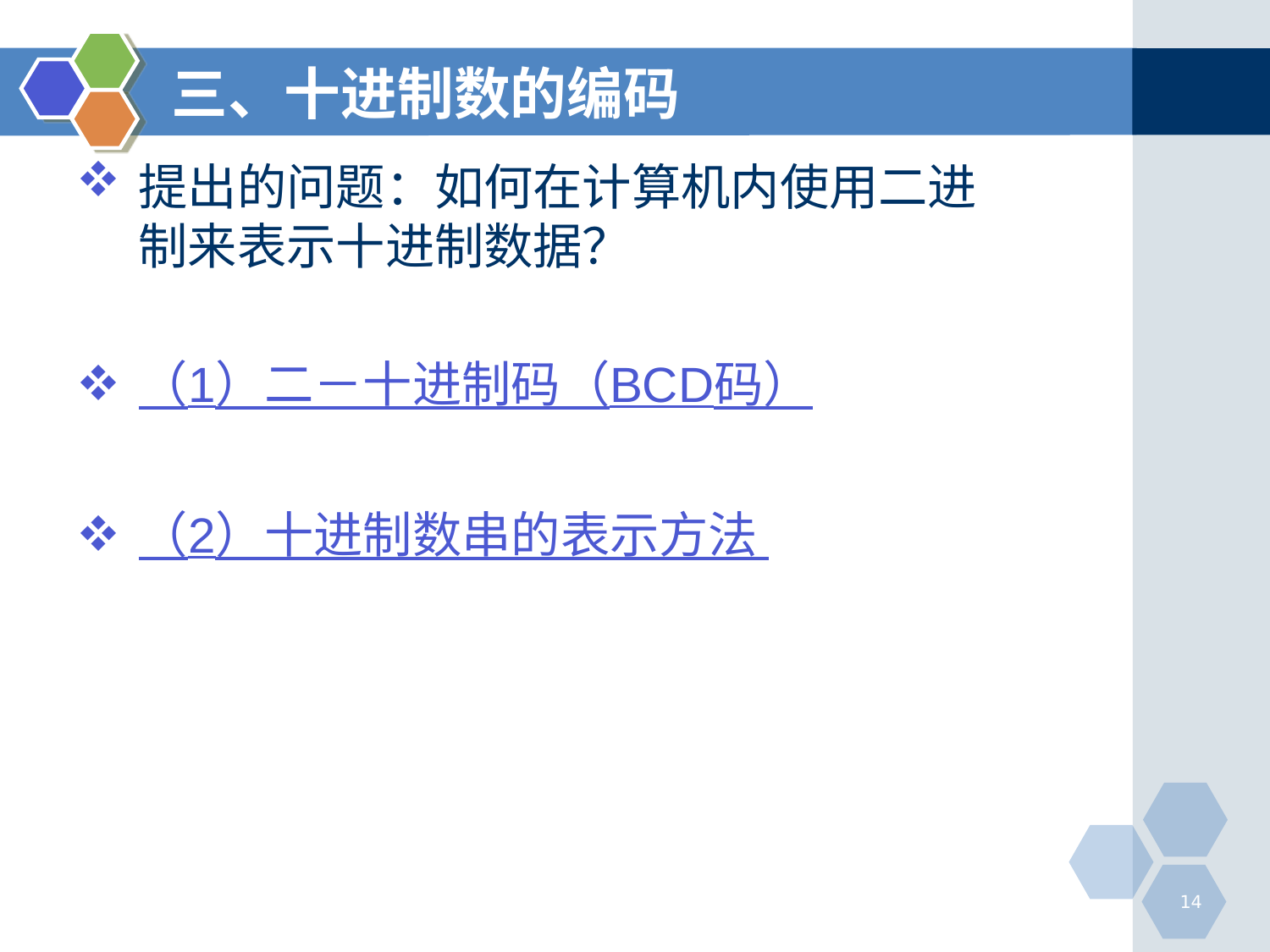

# 三、十进制数的编码
提出的问题：如何在计算机内使用二进制来表示十进制数据？

（1）二－十进制码（BCD码）

（2）十进制数串的表示方法
14